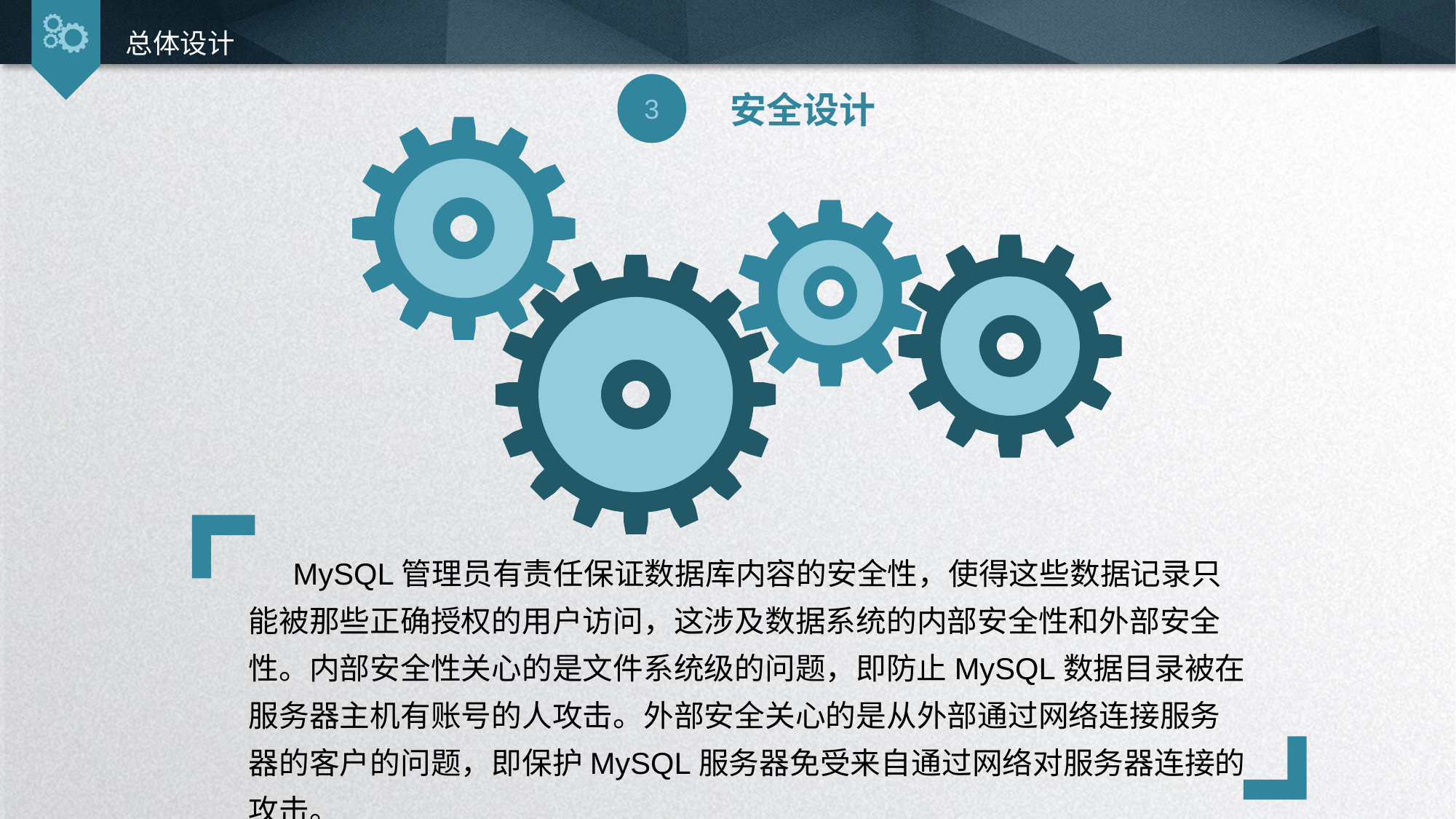

总体设计
3
安全设计

       MySQL管理员有责任保证数据库内容的安全性，使得这些数据记录只能被那些正确授权的用户访问，这涉及数据系统的内部安全性和外部安全性。内部安全性关心的是文件系统级的问题，即防止MySQL数据目录被在服务器主机有账号的人攻击。外部安全关心的是从外部通过网络连接服务器的客户的问题，即保护MySQL服务器免受来自通过网络对服务器连接的攻击。

延时符